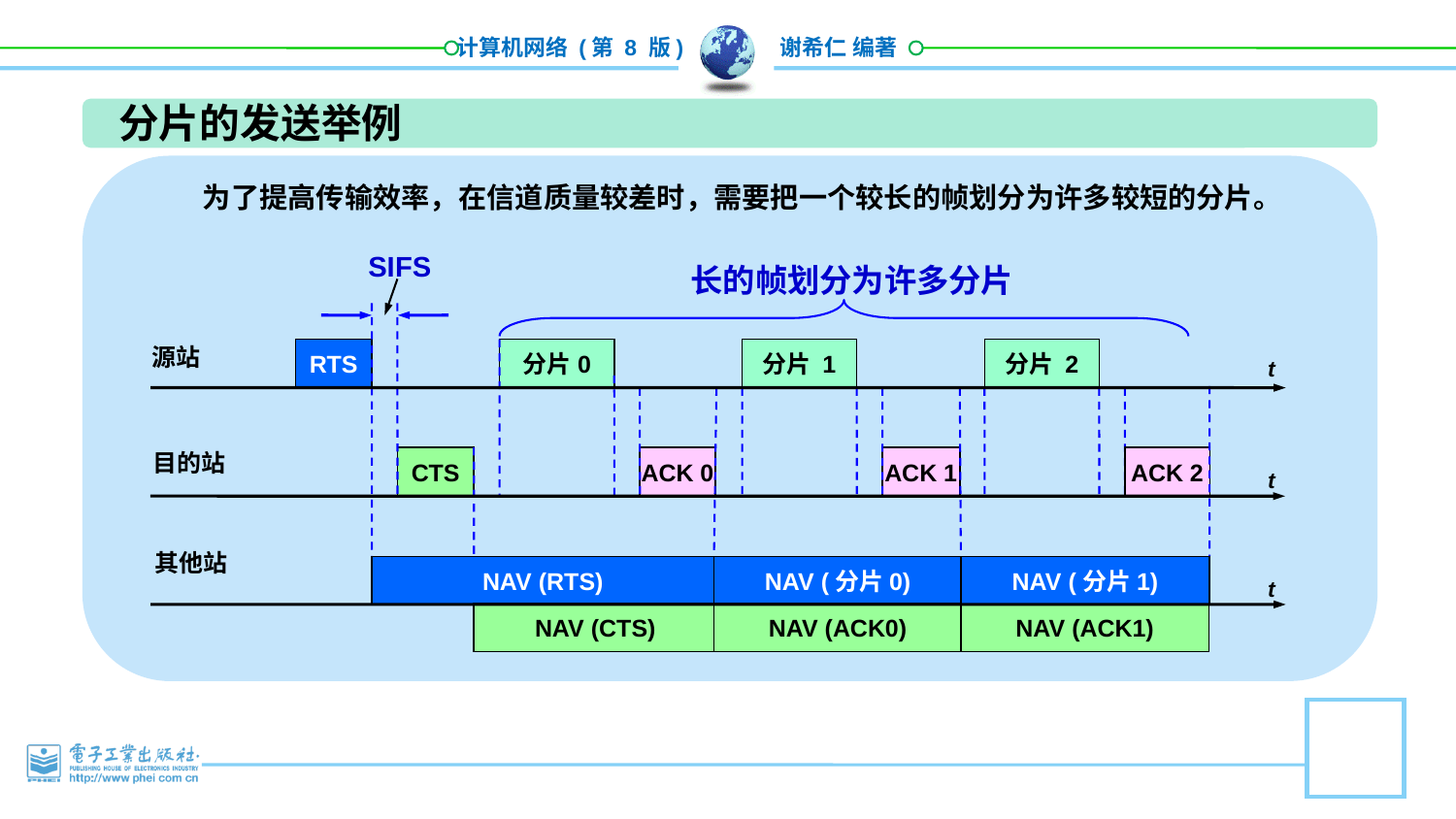

分片的发送举例

为了提高传输效率，在信道质量较差时，需要把一个较长的帧划分为许多较短的分片。
SIFS
长的帧划分为许多分片

源站
RTS

分片 0
分片 1
分片 2
t

目的站

CTS
ACK 0
ACK 1
ACK 2
t

 其他站
NAV (RTS)
NAV (分片0)
NAV (分片1)
t
NAV (CTS)
NAV (ACK0)
NAV (ACK1)